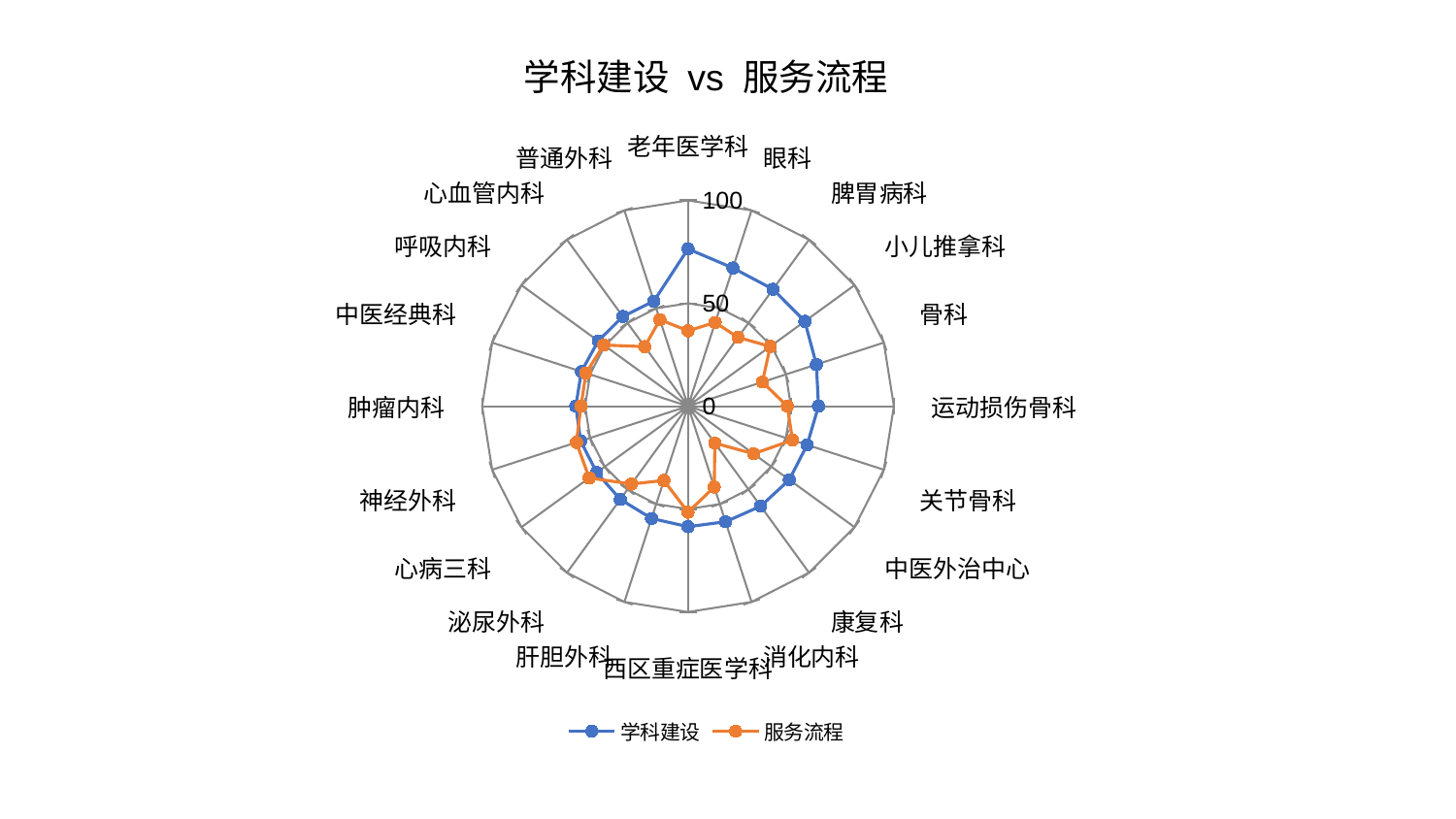

### Chart: 学科建设 vs 服务流程

| Category | 学科建设 | 服务流程 |
|---|---|---|
| 老年医学科 | 76.43719622291691 | 36.620948704772225 |
| 眼科 | 70.60703573795948 | 42.78105410828358 |
| 脾胃病科 | 70.24403051827142 | 41.33222812579733 |
| 小儿推拿科 | 70.14827475219944 | 49.39914561045856 |
| 骨科 | 65.58462025318538 | 38.00118584543573 |
| 运动损伤骨科 | 63.39874454429036 | 48.26270642594781 |
| 关节骨科 | 60.85254953643142 | 53.38901610240846 |
| 中医外治中心 | 60.84445302086596 | 39.353426894687274 |
| 康复科 | 60.074311304631856 | 22.22603615298658 |
| 消化内科 | 59.060545315294 | 41.2922123577867 |
| 西区重症医学科 | 58.56042462702723 | 51.51414878051307 |
| 肝胆外科 | 57.36361561880967 | 37.96495205103202 |
| 泌尿外科 | 55.96874531312615 | 46.74989433920507 |
| 心病三科 | 54.83359223759137 | 59.317837750281186 |
| 神经外科 | 54.803887505855194 | 57.003136243526015 |
| 肿瘤内科 | 54.500356929932394 | 51.94967899684676 |
| 中医经典科 | 54.46232808589673 | 52.12048285874284 |
| 呼吸内科 | 53.910419220245785 | 50.58085438909234 |
| 心血管内科 | 53.86004828089695 | 35.78376206409935 |
| 普通外科 | 53.657774232154004 | 44.22594158734597 |
18